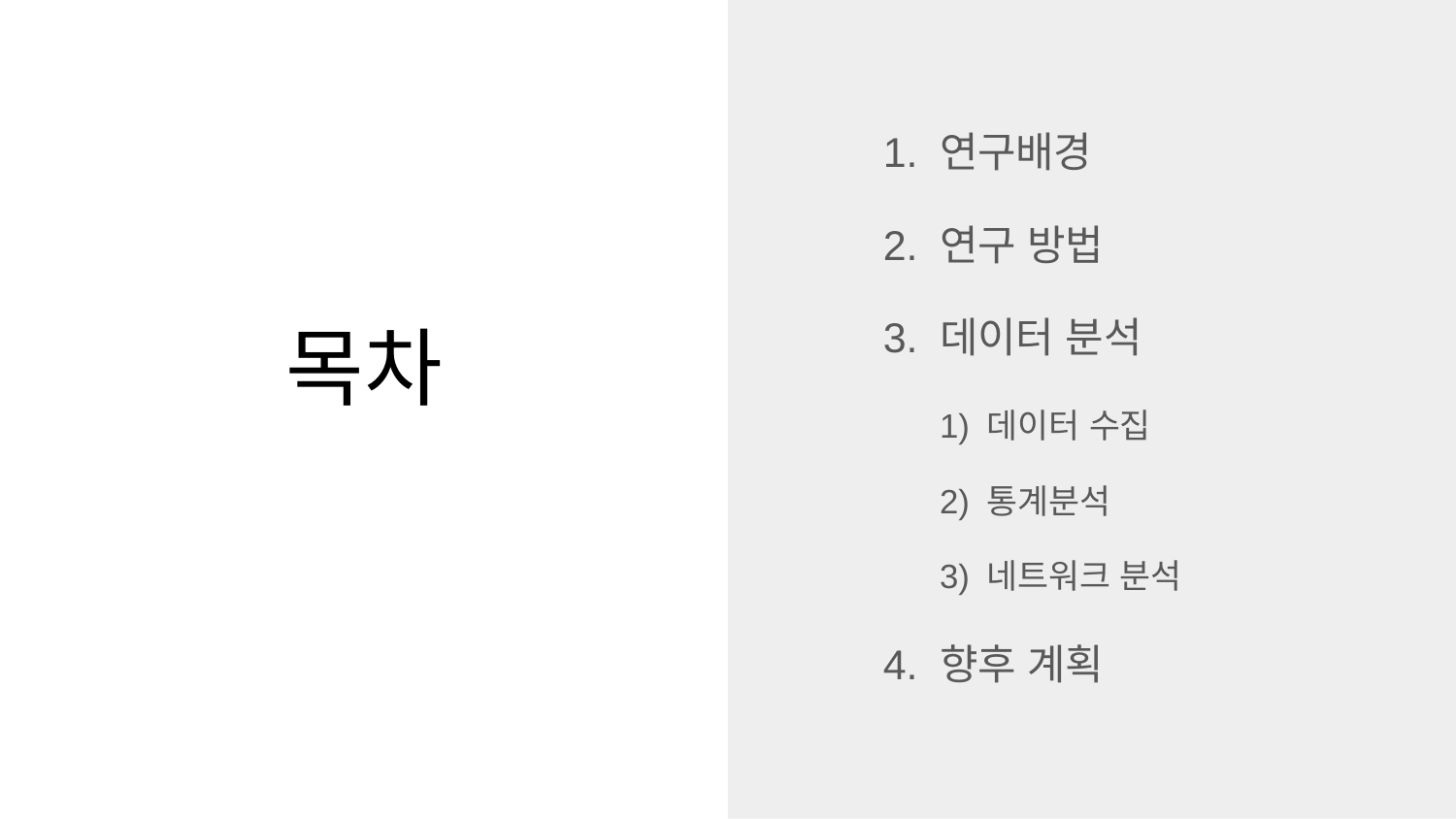

연구배경

연구 방법

데이터 분석
1) 데이터 수집

2) 통계분석
3) 네트워크 분석

향후 계획

# 목차